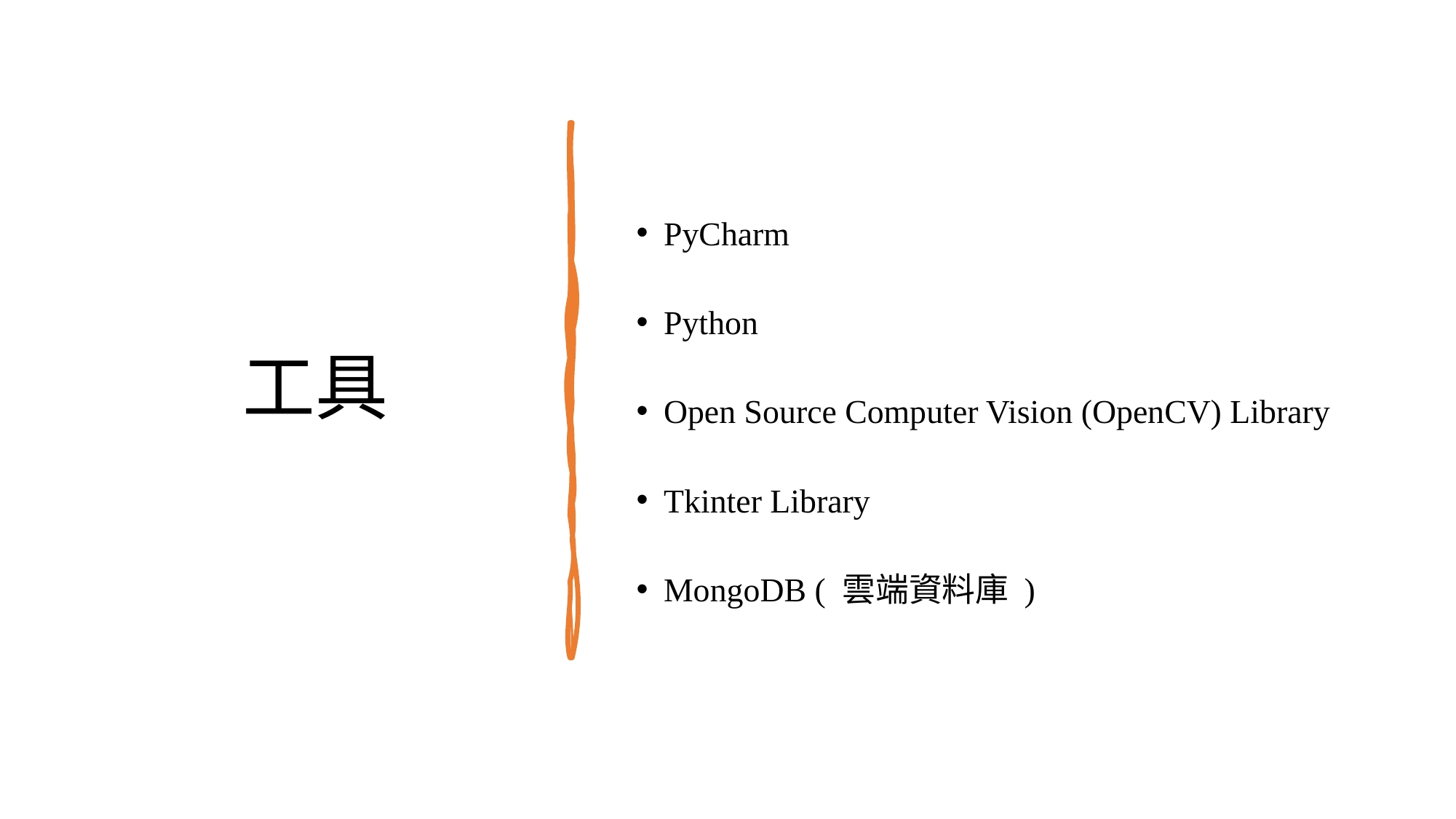

PyCharm
Python
Open Source Computer Vision (OpenCV) Library
Tkinter Library
MongoDB ( 雲端資料庫 )
# 工具